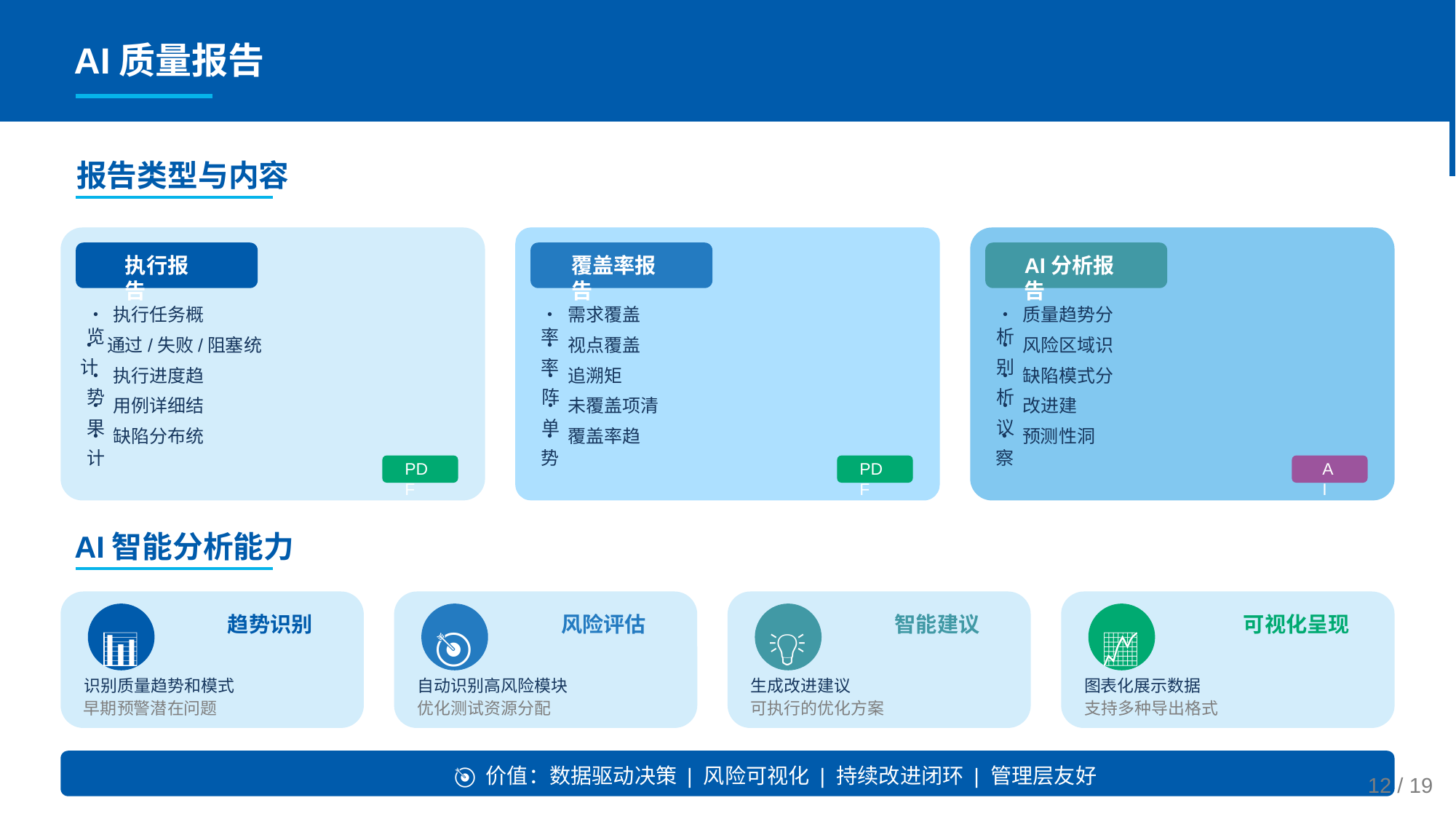

AI质量报告

报告类型与内容

执行报告
覆盖率报告
AI分析报告
• 执行任务概览
• 需求覆盖率
• 质量趋势分析
• 通过/失败/阻塞统计
• 视点覆盖率
• 风险区域识别
• 执行进度趋势
• 追溯矩阵
• 缺陷模式分析
• 用例详细结果
• 未覆盖项清单
• 改进建议
• 缺陷分布统计
• 覆盖率趋势
• 预测性洞察
PDF
PDF
AI

AI智能分析能力

趋势识别
风险评估
智能建议
可视化呈现
📊
🎯
💡
📈
识别质量趋势和模式
自动识别高风险模块
生成改进建议
图表化展示数据
早期预警潜在问题
优化测试资源分配
可执行的优化方案
支持多种导出格式

🎯 价值：数据驱动决策 | 风险可视化 | 持续改进闭环 | 管理层友好
12 / 19